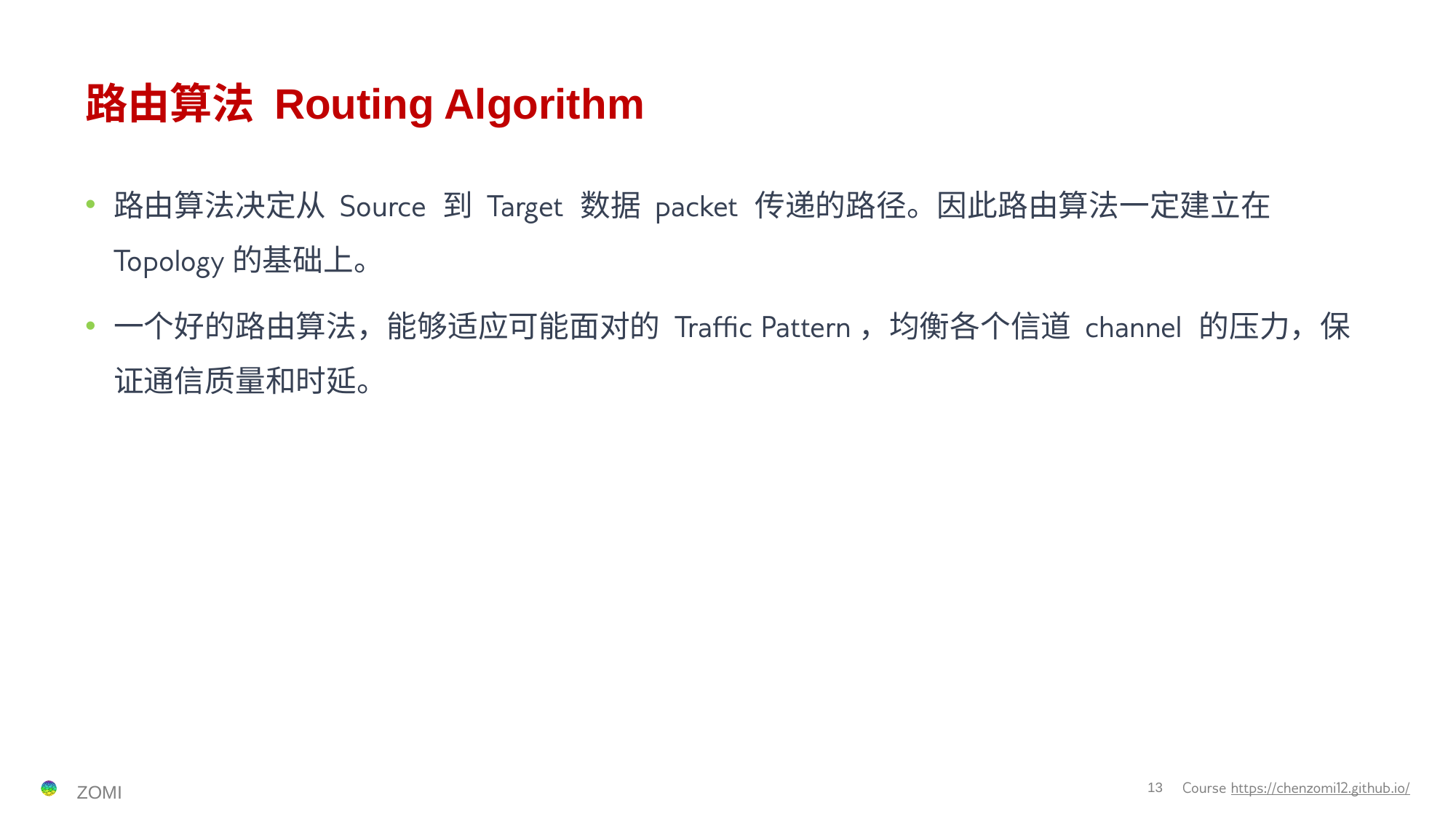

# 路由算法 Routing Algorithm
路由算法决定从 Source 到 Target 数据 packet 传递的路径。因此路由算法一定建立在 Topology的基础上。
一个好的路由算法，能够适应可能面对的 Traffic Pattern，均衡各个信道 channel 的压力，保证通信质量和时延。